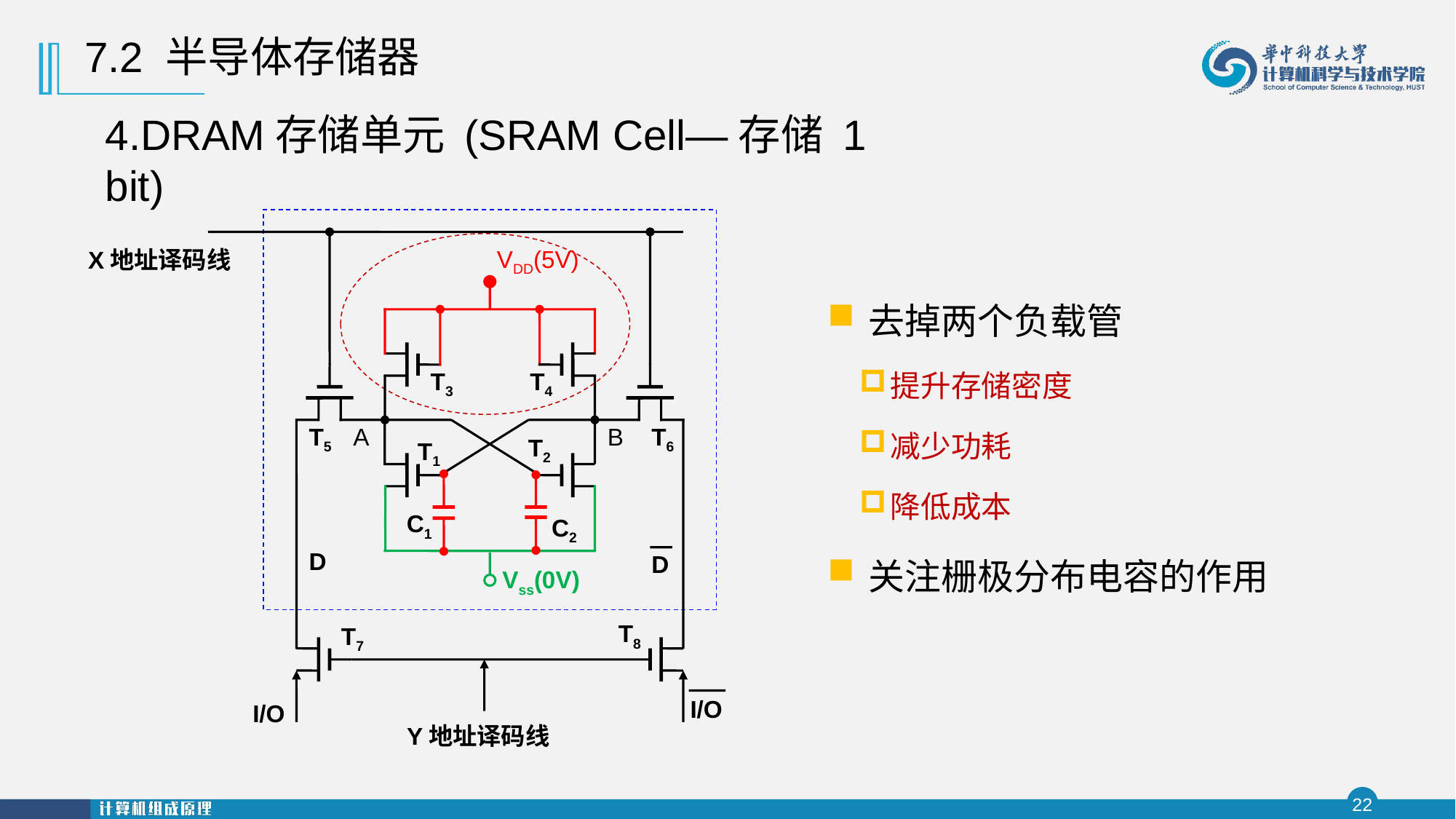

7.2 半导体存储器
4.DRAM存储单元 (SRAM Cell—存储 1 bit)

VDD(5V)

T3
T4

X地址译码线
去掉两个负载管
提升存储密度
减少功耗
降低成本
关注栅极分布电容的作用

T5

A

B
T6

T2
T1

C1

C2

D
D

Vss(0V)
T8
T7

I/O
I/O
Y地址译码线